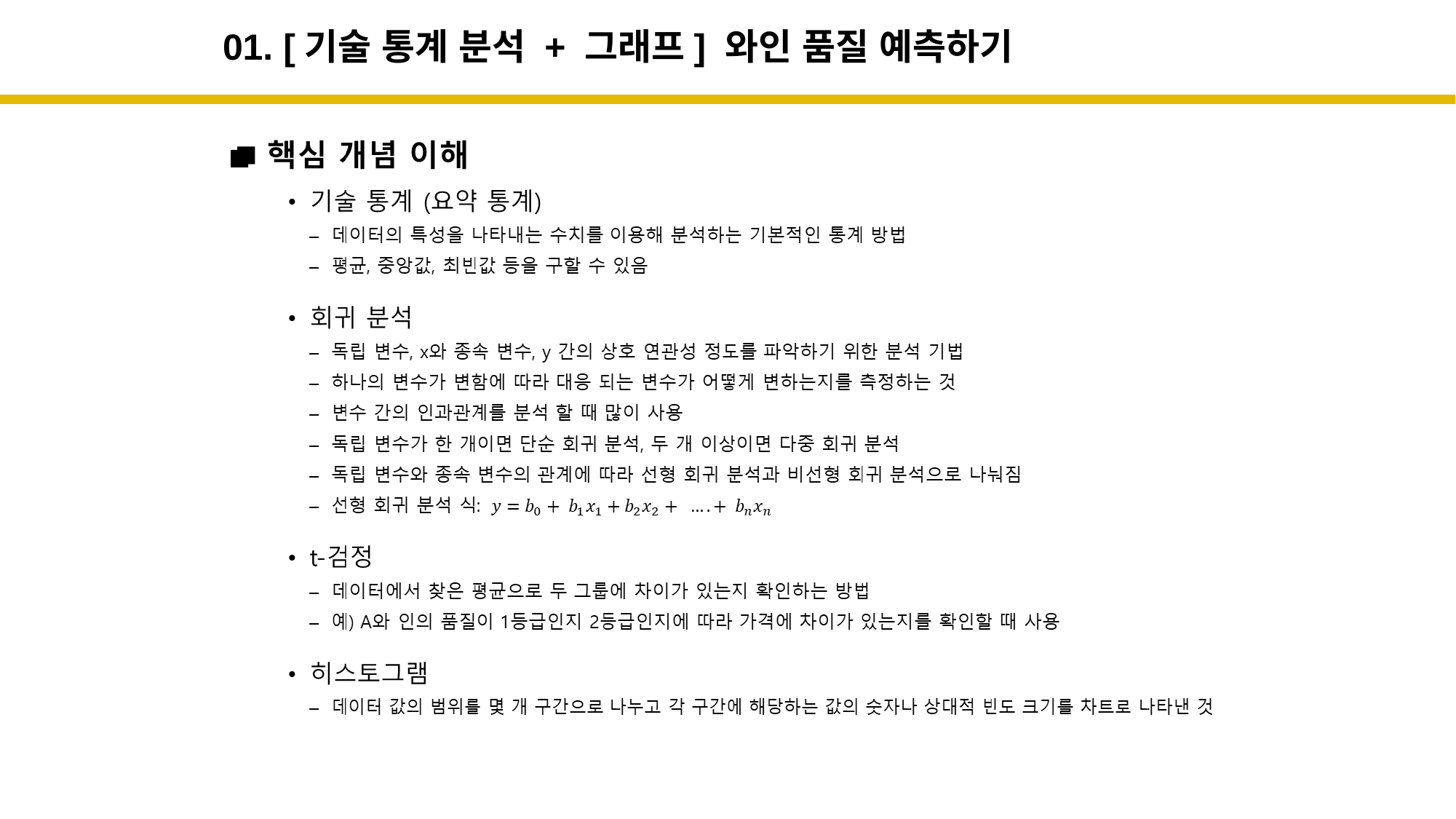

# 01. [기술 통계 분석 + 그래프] 와인 품질 예측하기